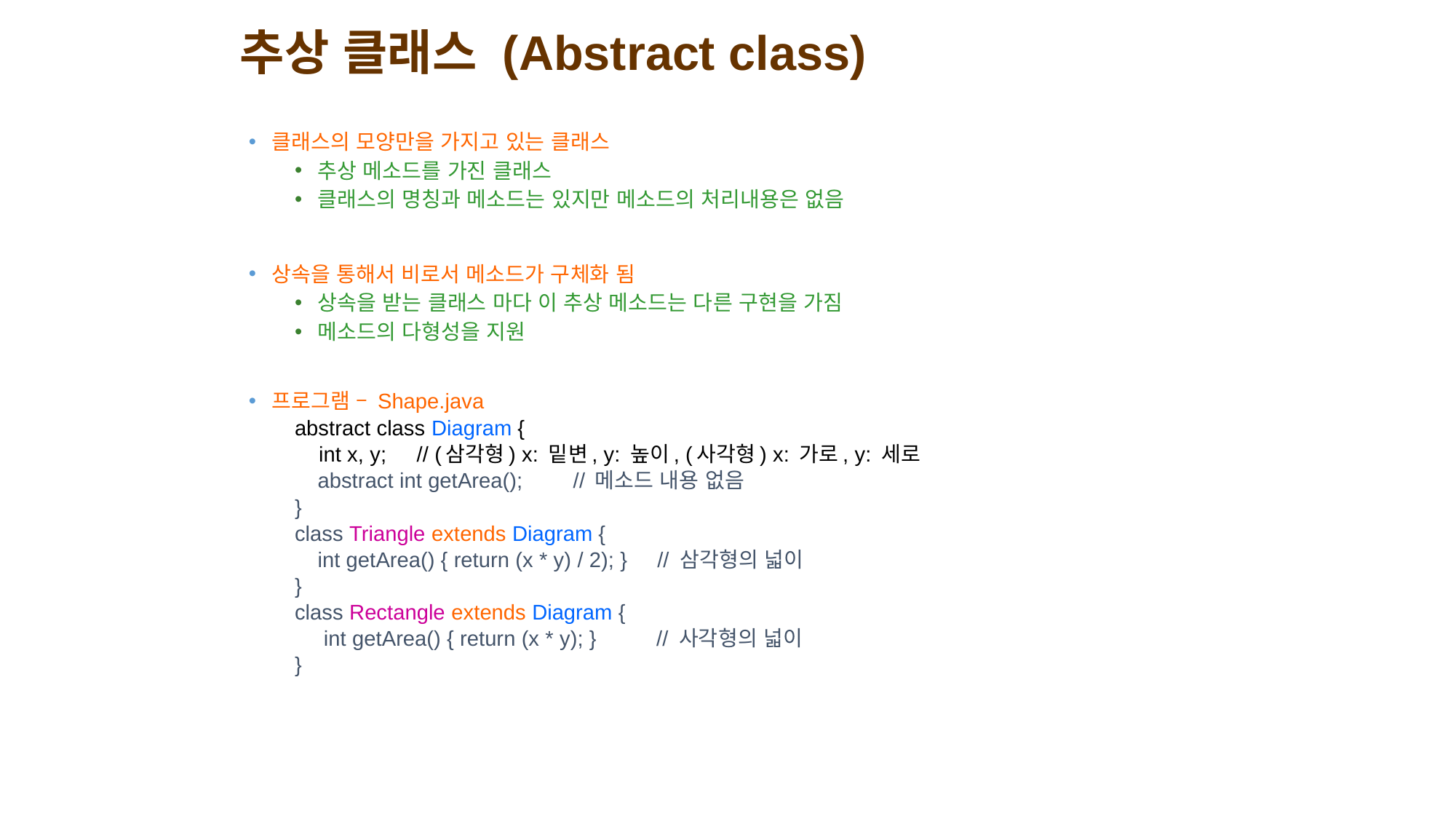

# 추상 클래스 (Abstract class)
클래스의 모양만을 가지고 있는 클래스
추상 메소드를 가진 클래스
클래스의 명칭과 메소드는 있지만 메소드의 처리내용은 없음

상속을 통해서 비로서 메소드가 구체화 됨
상속을 받는 클래스 마다 이 추상 메소드는 다른 구현을 가짐
메소드의 다형성을 지원

프로그램 – Shape.java
abstract class Diagram {
    int x, y;     // (삼각형) x: 밑변, y: 높이, (사각형) x: 가로, y: 세로
	abstract int getArea();		// 메소드 내용 없음
}
class Triangle extends Diagram {
	int getArea() { return (x * y) / 2); }     // 삼각형의 넓이
}
class Rectangle extends Diagram {
	 int getArea() { return (x * y); }          // 사각형의 넓이
}